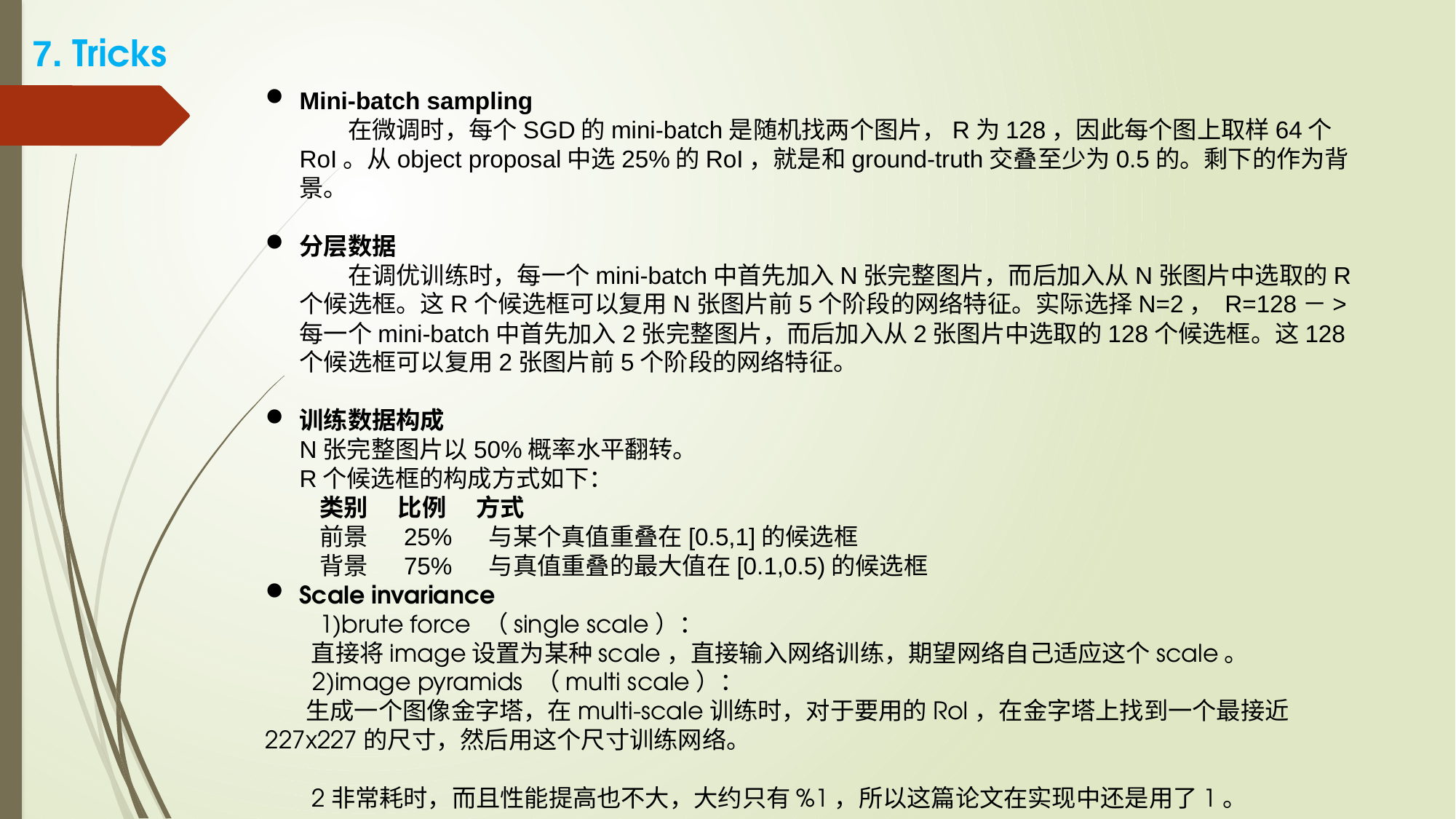

7. Tricks
Mini-batch sampling
　　在微调时，每个SGD的mini-batch是随机找两个图片，R为128，因此每个图上取样64个RoI。从object proposal中选25%的RoI，就是和ground-truth交叠至少为0.5的。剩下的作为背景。

分层数据
　　在调优训练时，每一个mini-batch中首先加入N张完整图片，而后加入从N张图片中选取的R个候选框。这R个候选框可以复用N张图片前5个阶段的网络特征。实际选择N=2， R=128－>每一个mini-batch中首先加入2张完整图片，而后加入从2张图片中选取的128个候选框。这128个候选框可以复用2张图片前5个阶段的网络特征。

训练数据构成
N张完整图片以50%概率水平翻转。
R个候选框的构成方式如下：
类别 　比例 　方式
前景 　25% 　与某个真值重叠在[0.5,1]的候选框
背景 　75% 　与真值重叠的最大值在[0.1,0.5)的候选框
Scale invariance
　　1)brute force （single scale）：
　    直接将image设置为某种scale，直接输入网络训练，期望网络自己适应这个scale。
       2)image pyramids （multi scale）：
　   生成一个图像金字塔，在multi-scale训练时，对于要用的RoI，在金字塔上找到一个最接近227x227的尺寸，然后用这个尺寸训练网络。
　   2非常耗时，而且性能提高也不大，大约只有%1，所以这篇论文在实现中还是用了1。